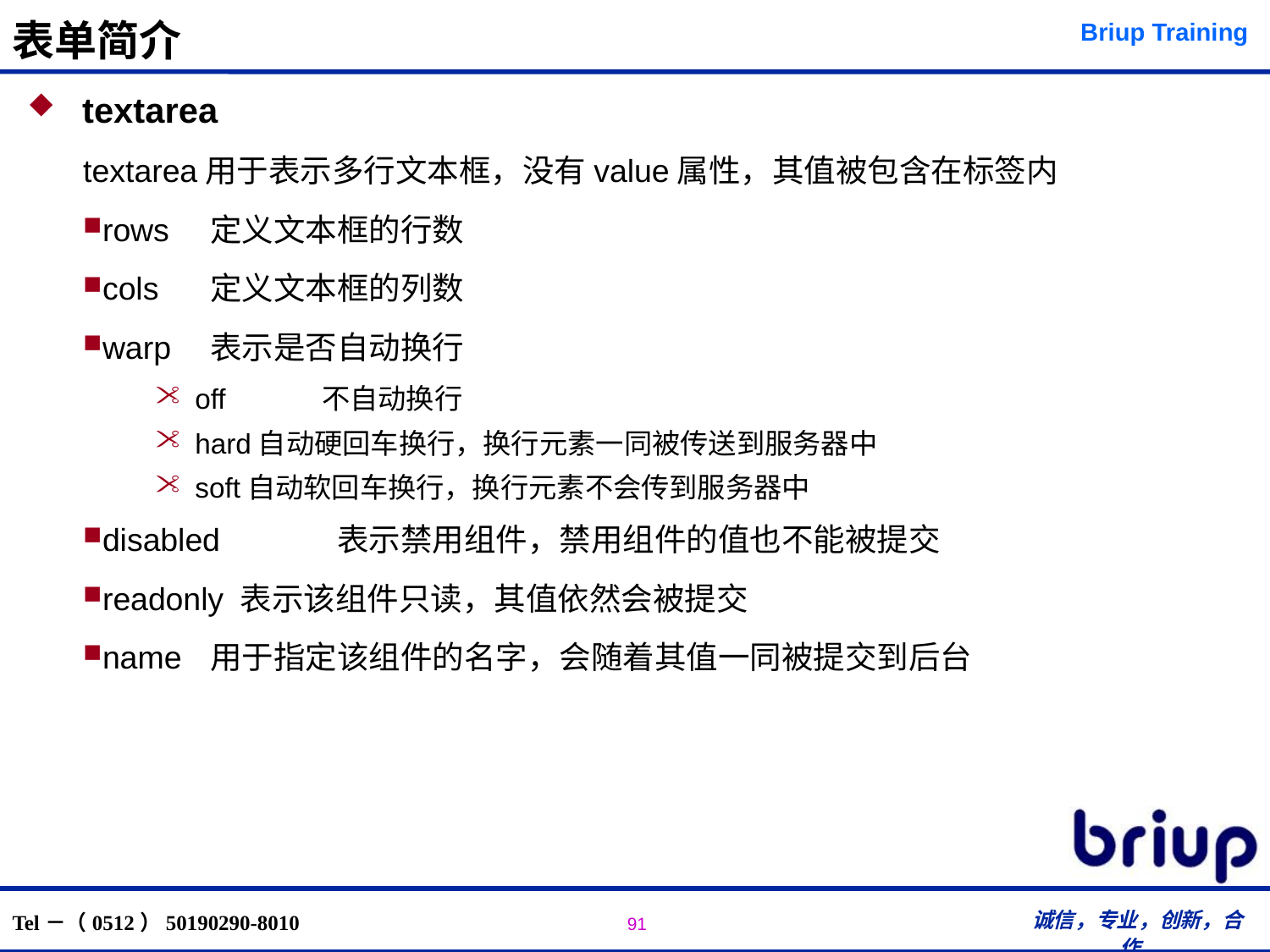

# 表单简介
 textarea
textarea用于表示多行文本框，没有value属性，其值被包含在标签内
rows 	定义文本框的行数
cols 	定义文本框的列数
warp 	表示是否自动换行
off	不自动换行
hard自动硬回车换行，换行元素一同被传送到服务器中
soft自动软回车换行，换行元素不会传到服务器中
disabled	表示禁用组件，禁用组件的值也不能被提交
readonly 表示该组件只读，其值依然会被提交
name 	用于指定该组件的名字，会随着其值一同被提交到后台